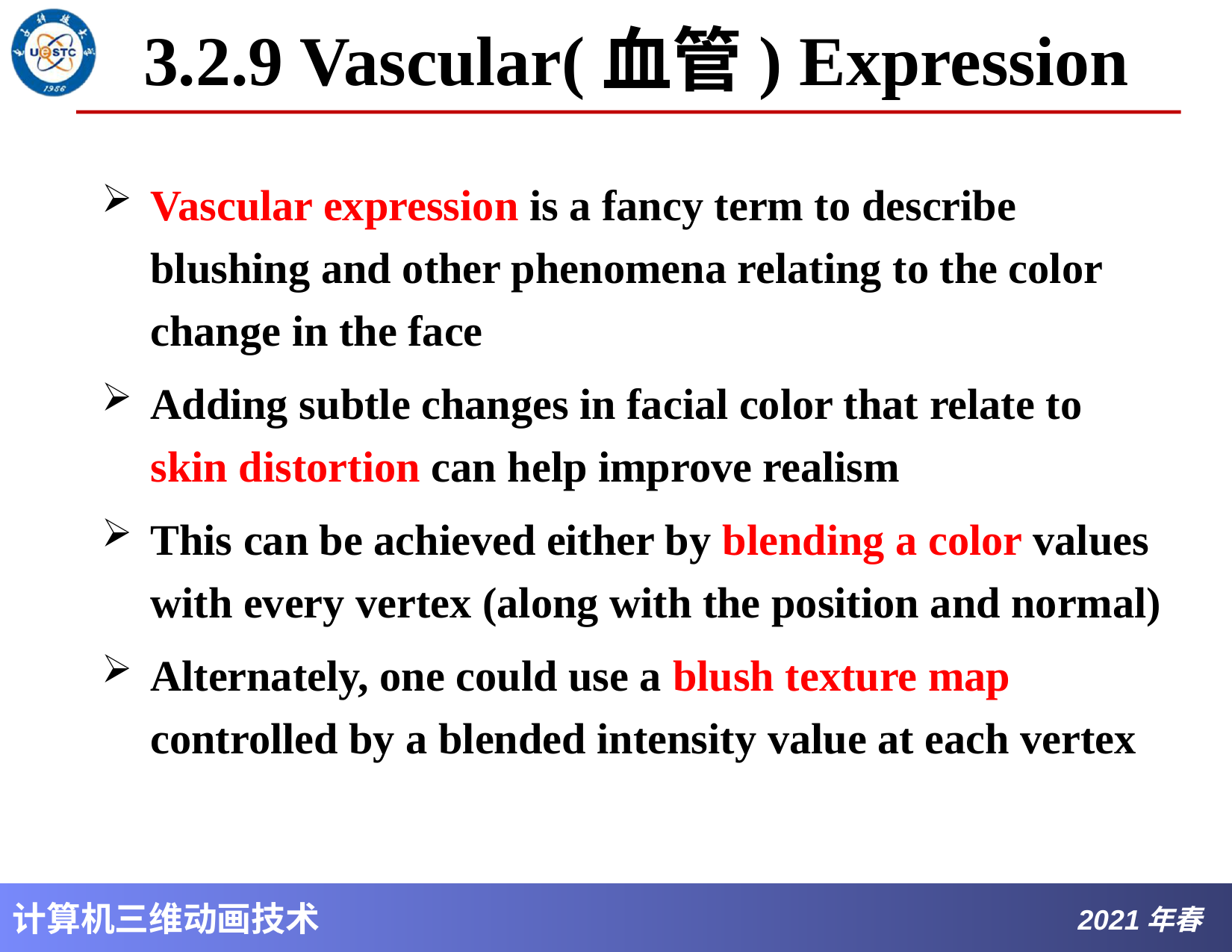

# 3.2.9 Vascular(血管) Expression
Vascular expression is a fancy term to describe blushing and other phenomena relating to the color change in the face
Adding subtle changes in facial color that relate to skin distortion can help improve realism
This can be achieved either by blending a color values with every vertex (along with the position and normal)
Alternately, one could use a blush texture map controlled by a blended intensity value at each vertex